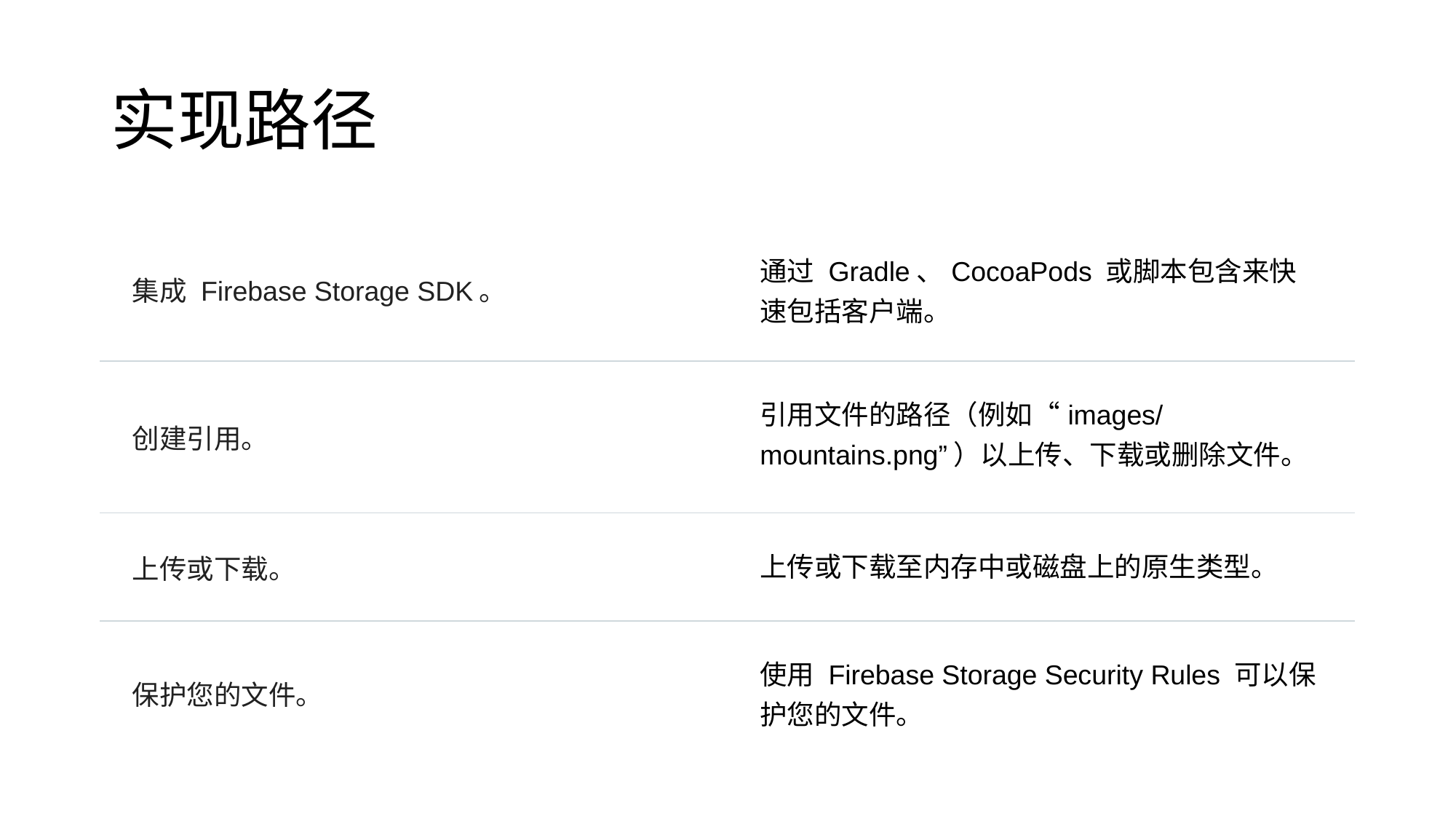

# 实现路径
| 集成 Firebase Storage SDK。 | 通过 Gradle、CocoaPods 或脚本包含来快速包括客户端。 |
| --- | --- |
| 创建引用。 | 引用文件的路径（例如“images/mountains.png”）以上传、下载或删除文件。 |
| 上传或下载。 | 上传或下载至内存中或磁盘上的原生类型。 |
| 保护您的文件。 | 使用 Firebase Storage Security Rules 可以保护您的文件。 |